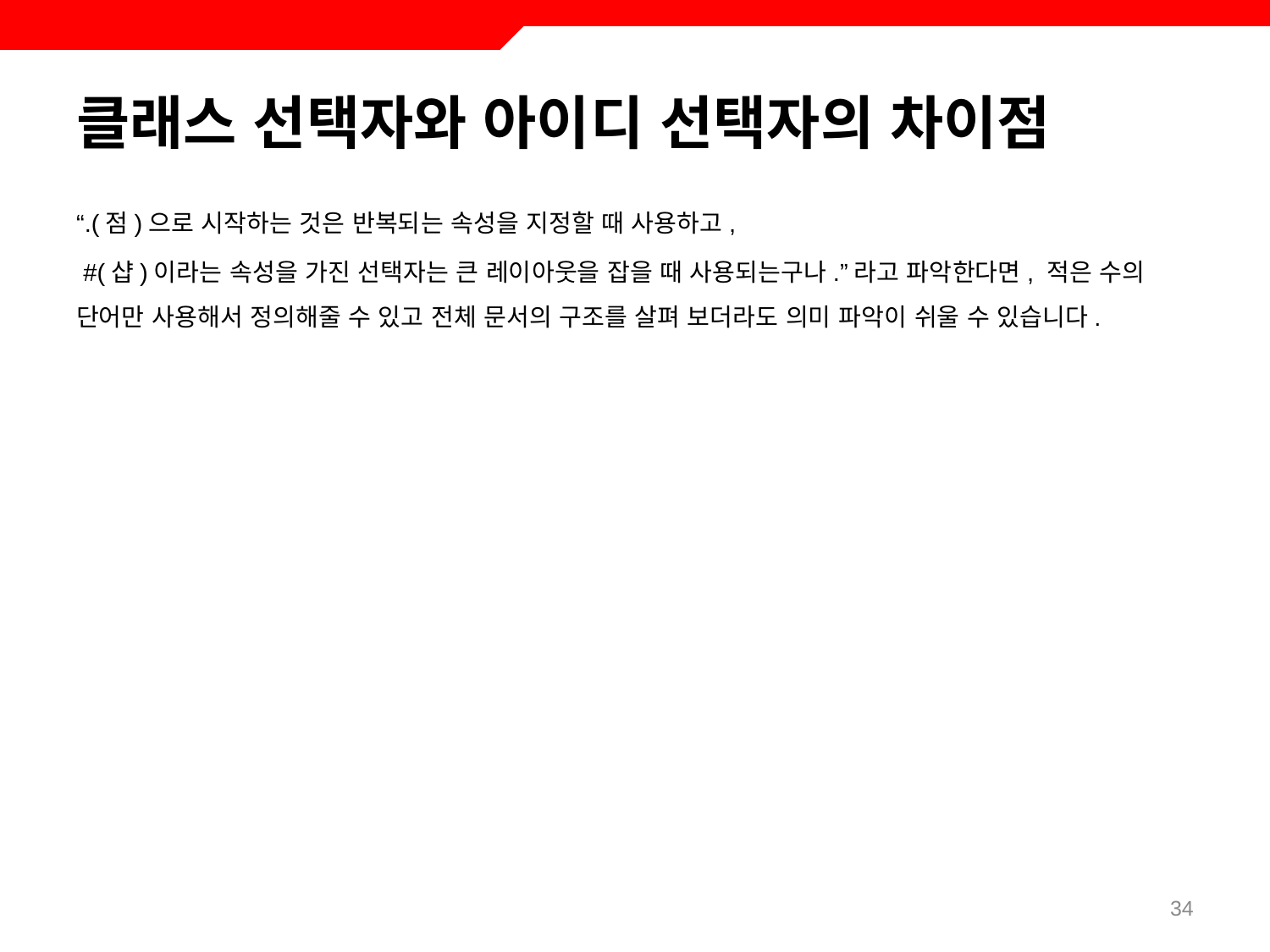

# 클래스 선택자와 아이디 선택자의 차이점
“.(점)으로 시작하는 것은 반복되는 속성을 지정할 때 사용하고,
 #(샵)이라는 속성을 가진 선택자는 큰 레이아웃을 잡을 때 사용되는구나.”라고 파악한다면, 적은 수의 단어만 사용해서 정의해줄 수 있고 전체 문서의 구조를 살펴 보더라도 의미 파악이 쉬울 수 있습니다.
34